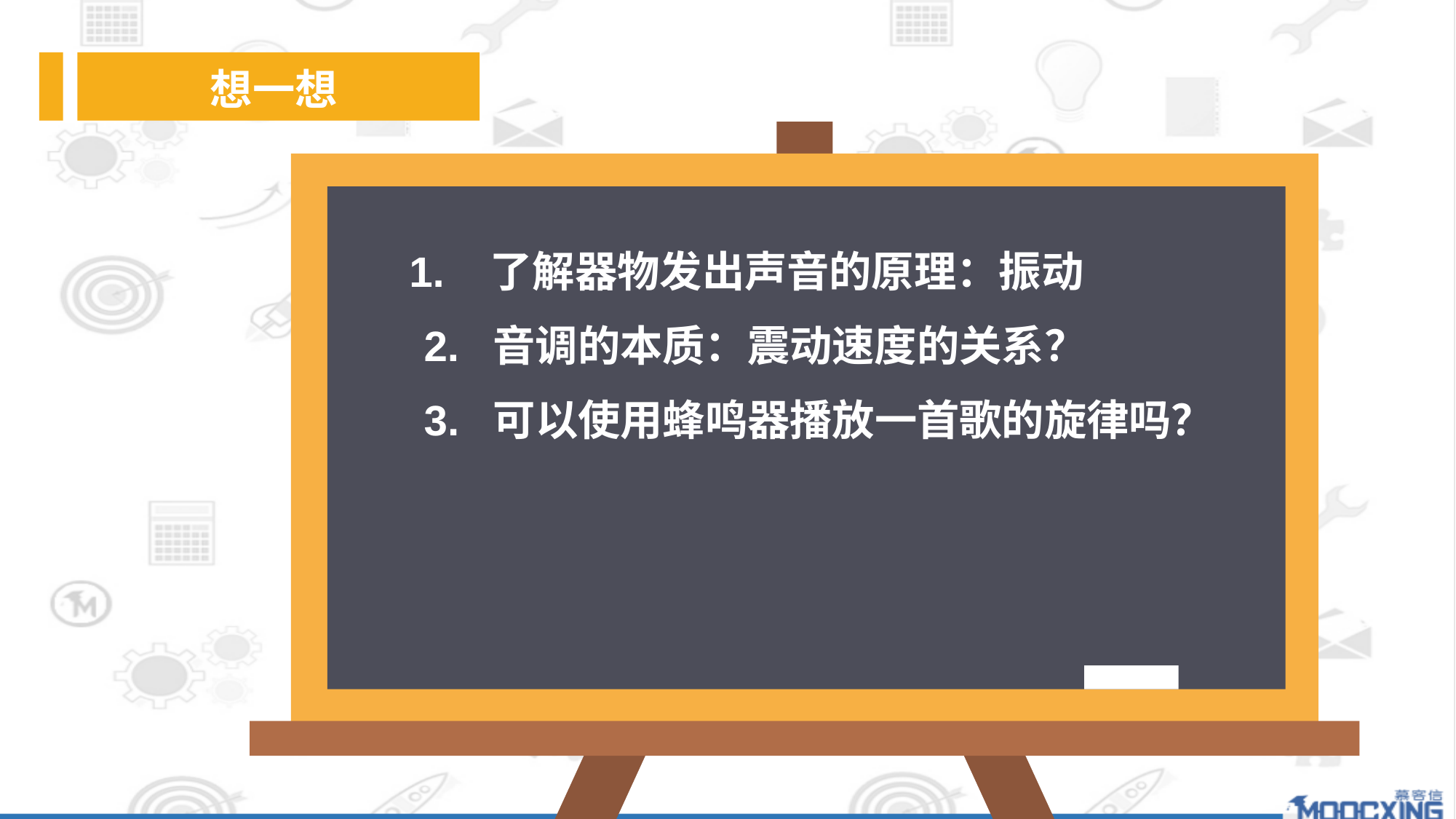

想一想

1.   了解器物发出声音的原理：振动
2.  音调的本质：震动速度的关系？
3.  可以使用蜂鸣器播放一首歌的旋律吗？